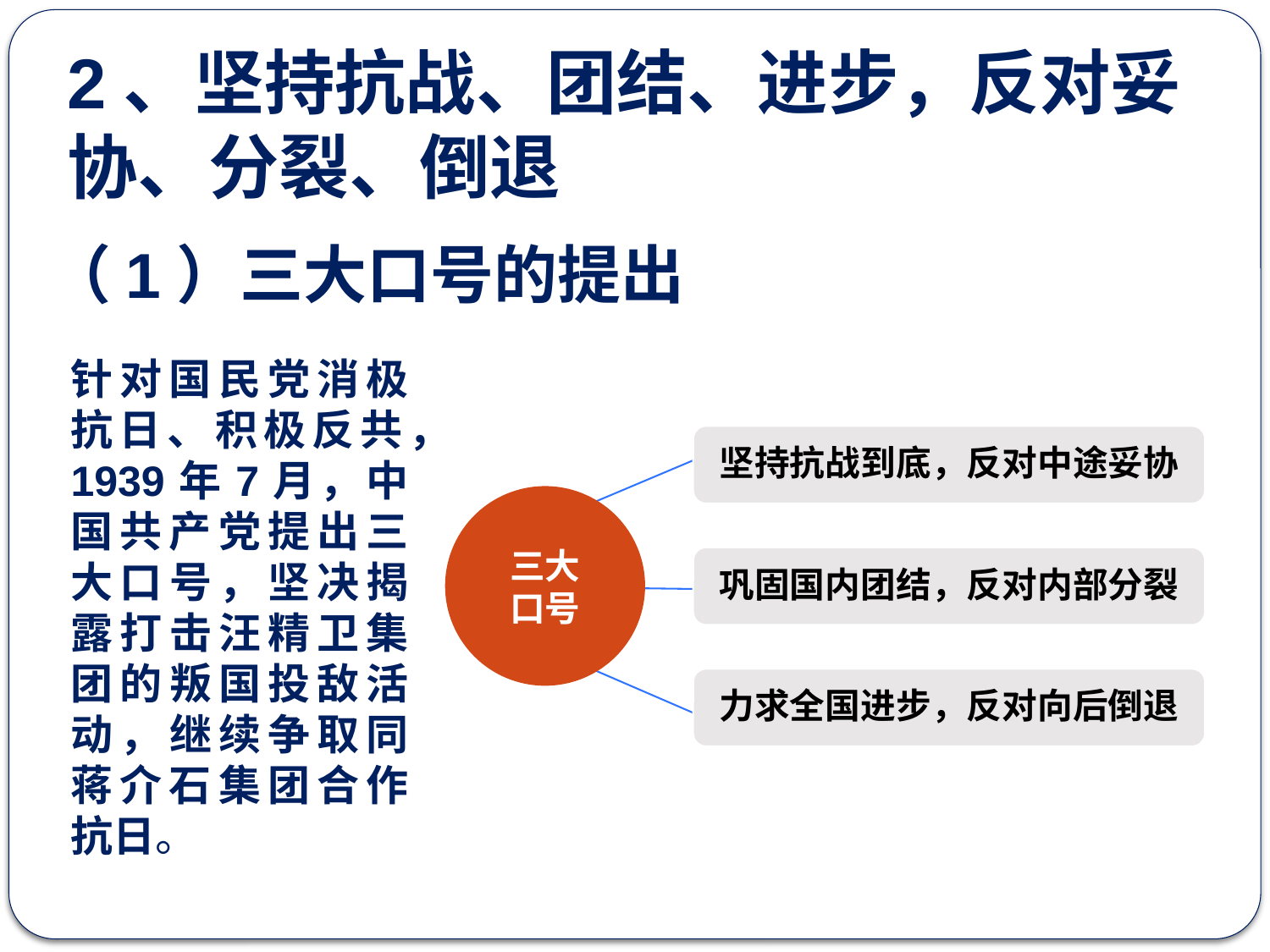

2、坚持抗战、团结、进步，反对妥协、分裂、倒退
（1）三大口号的提出
针对国民党消极抗日、积极反共，1939年7月，中国共产党提出三大口号，坚决揭露打击汪精卫集团的叛国投敌活动，继续争取同蒋介石集团合作抗日。
坚持抗战到底，反对中途妥协
巩固国内团结，反对内部分裂
力求全国进步，反对向后倒退
三大
口号